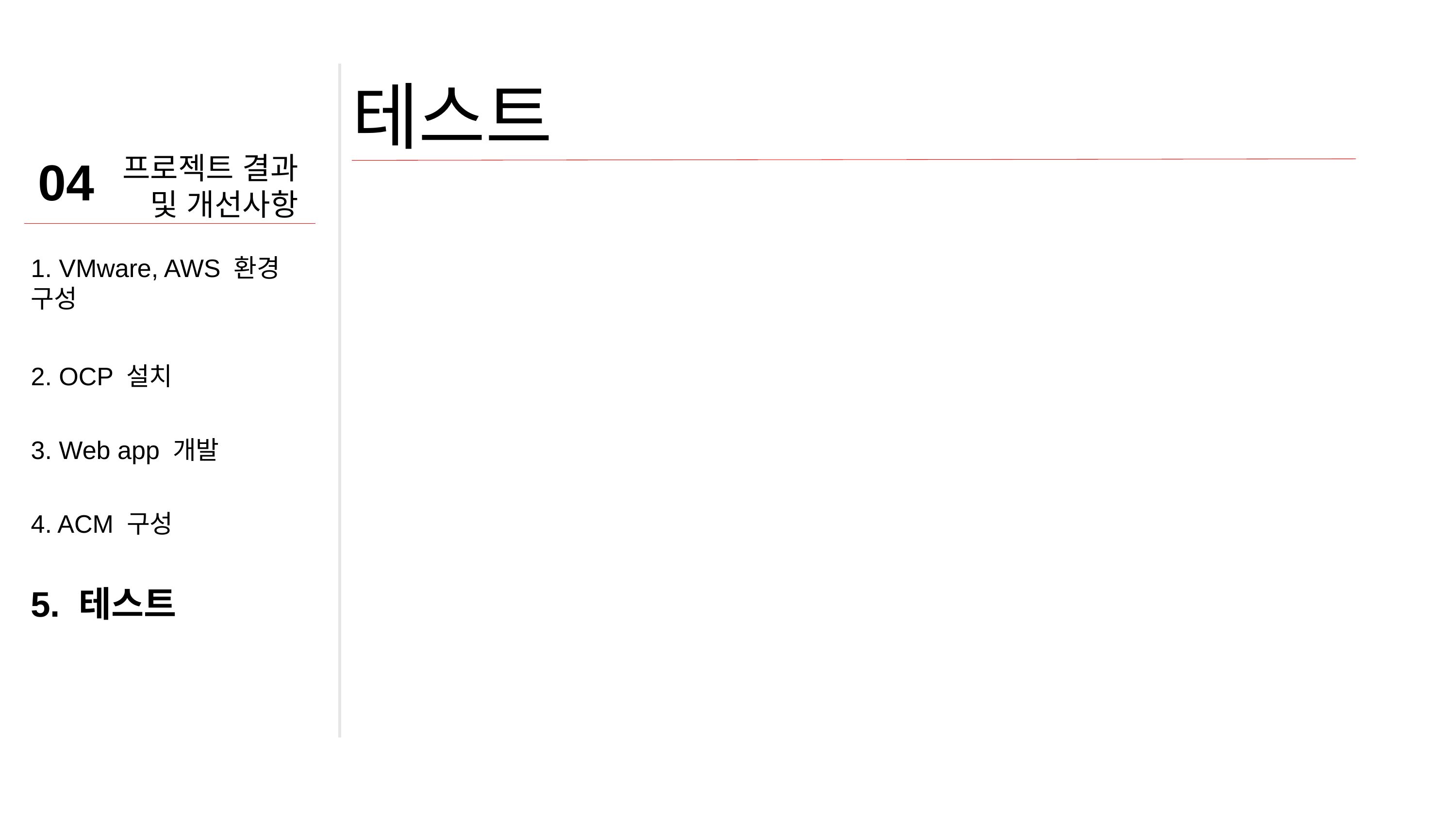

테스트
프로젝트 결과 및 개선사항
04

1. VMware, AWS 환경 구성
2. OCP 설치
3. Web app 개발
4. ACM 구성
5. 테스트